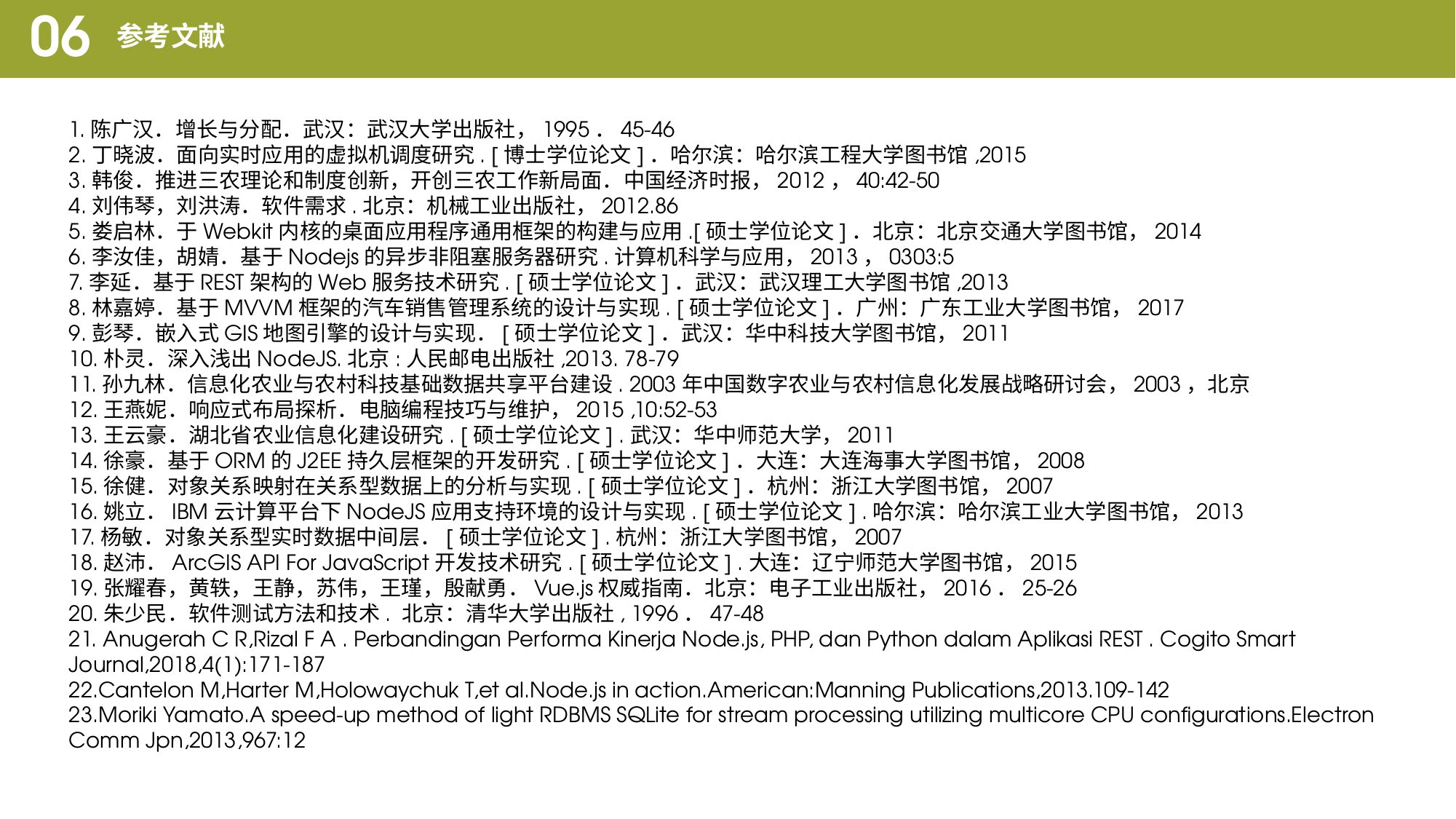

06
参考文献
1.陈广汉．增长与分配．武汉：武汉大学出版社，1995．45-46
2.丁晓波．面向实时应用的虚拟机调度研究. [博士学位论文]．哈尔滨：哈尔滨工程大学图书馆,2015
3.韩俊．推进三农理论和制度创新，开创三农工作新局面．中国经济时报，2012，40:42-50
4.刘伟琴，刘洪涛．软件需求.北京：机械工业出版社，2012.86
5.娄启林．于Webkit内核的桌面应用程序通用框架的构建与应用.[硕士学位论文]．北京：北京交通大学图书馆，2014
6.李汝佳，胡婧．基于Nodejs的异步非阻塞服务器研究.计算机科学与应用，2013，0303:5
7.李延．基于REST架构的Web服务技术研究. [硕士学位论文]．武汉：武汉理工大学图书馆,2013
8.林嘉婷．基于MVVM框架的汽车销售管理系统的设计与实现. [硕士学位论文]．广州：广东工业大学图书馆，2017
9.彭琴．嵌入式GIS地图引擎的设计与实现．[硕士学位论文]．武汉：华中科技大学图书馆，2011
10.朴灵．深入浅出NodeJS.北京:人民邮电出版社,2013. 78-79
11.孙九林．信息化农业与农村科技基础数据共享平台建设. 2003年中国数字农业与农村信息化发展战略研讨会，2003，北京
12.王燕妮．响应式布局探析．电脑编程技巧与维护，2015 ,10:52-53
13.王云豪．湖北省农业信息化建设研究. [硕士学位论文] .武汉：华中师范大学，2011
14.徐豪．基于ORM的J2EE持久层框架的开发研究. [硕士学位论文]．大连：大连海事大学图书馆，2008
15.徐健．对象关系映射在关系型数据上的分析与实现. [硕士学位论文]．杭州：浙江大学图书馆，2007
16.姚立．IBM云计算平台下NodeJS应用支持环境的设计与实现. [硕士学位论文] .哈尔滨：哈尔滨工业大学图书馆，2013
17.杨敏．对象关系型实时数据中间层．[硕士学位论文] .杭州：浙江大学图书馆，2007
18.赵沛．ArcGIS API For JavaScript开发技术研究. [硕士学位论文] .大连：辽宁师范大学图书馆，2015
19.张耀春，黄轶，王静，苏伟，王瑾，殷献勇．Vue.js权威指南．北京：电子工业出版社，2016．25-26
20.朱少民．软件测试方法和技术. 北京：清华大学出版社, 1996．47-48
21. Anugerah C R,Rizal F A . Perbandingan Performa Kinerja Node.js, PHP, dan Python dalam Aplikasi REST . Cogito Smart Journal,2018,4(1):171-187
22.Cantelon M,Harter M,Holowaychuk T,et al.Node.js in action.American:Manning Publications,2013.109-142
23.Moriki Yamato.A speed-up method of light RDBMS SQLite for stream processing utilizing multicore CPU configurations.Electron Comm Jpn,2013,967:12